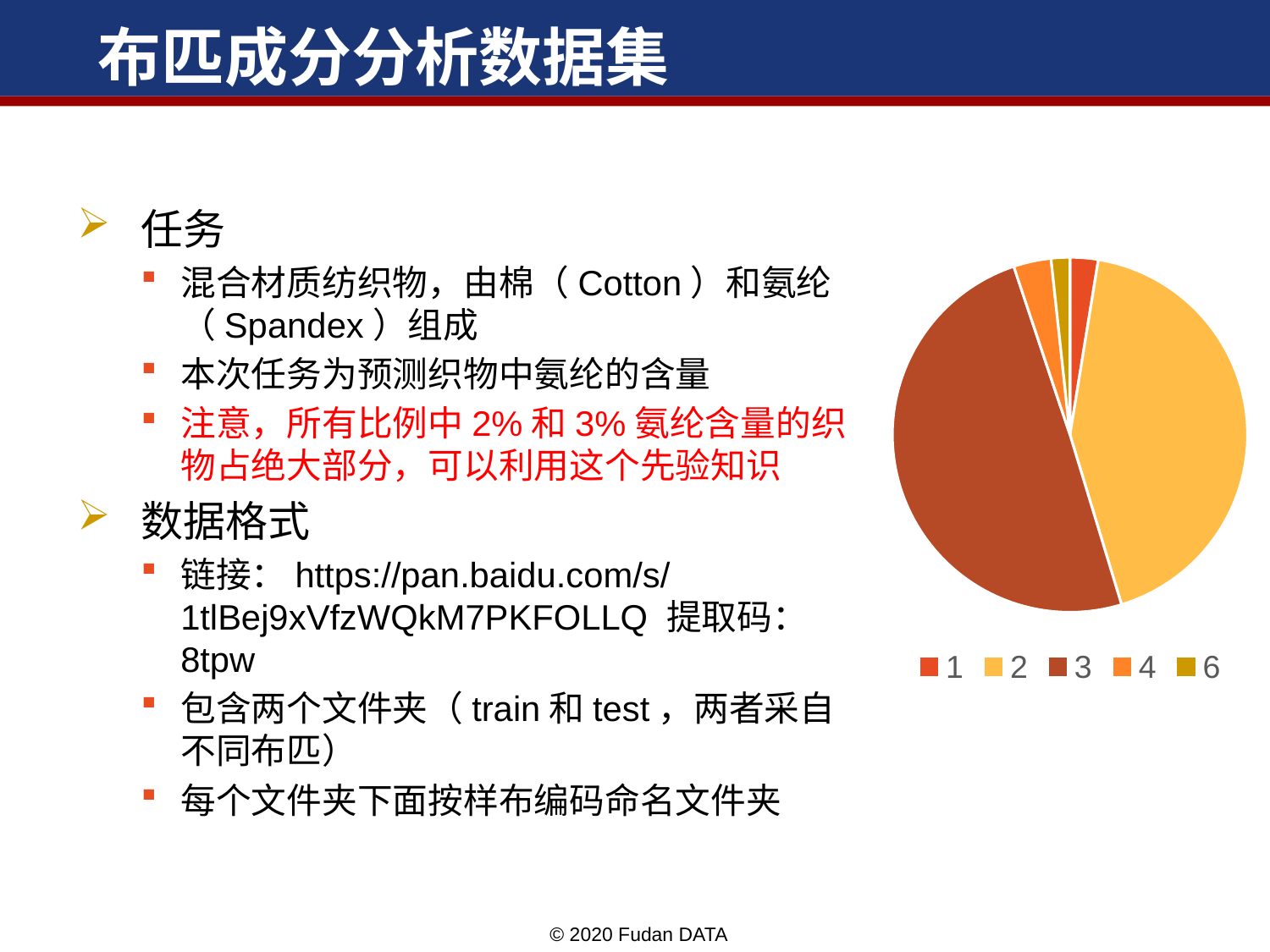

# 布匹成分分析数据集
任务
混合材质纺织物，由棉（Cotton）和氨纶（Spandex）组成
本次任务为预测织物中氨纶的含量
注意，所有比例中2%和3%氨纶含量的织物占绝大部分，可以利用这个先验知识
数据格式
链接：https://pan.baidu.com/s/1tlBej9xVfzWQkM7PKFOLLQ 提取码：8tpw
包含两个文件夹（train和test，两者采自不同布匹）
每个文件夹下面按样布编码命名文件夹

### Chart

| Category |  |
|---|---|
| 1 | 3.0 |
| 2 | 50.0 |
| 3 | 58.0 |
| 4 | 4.0 |
| 6 | 2.0 |